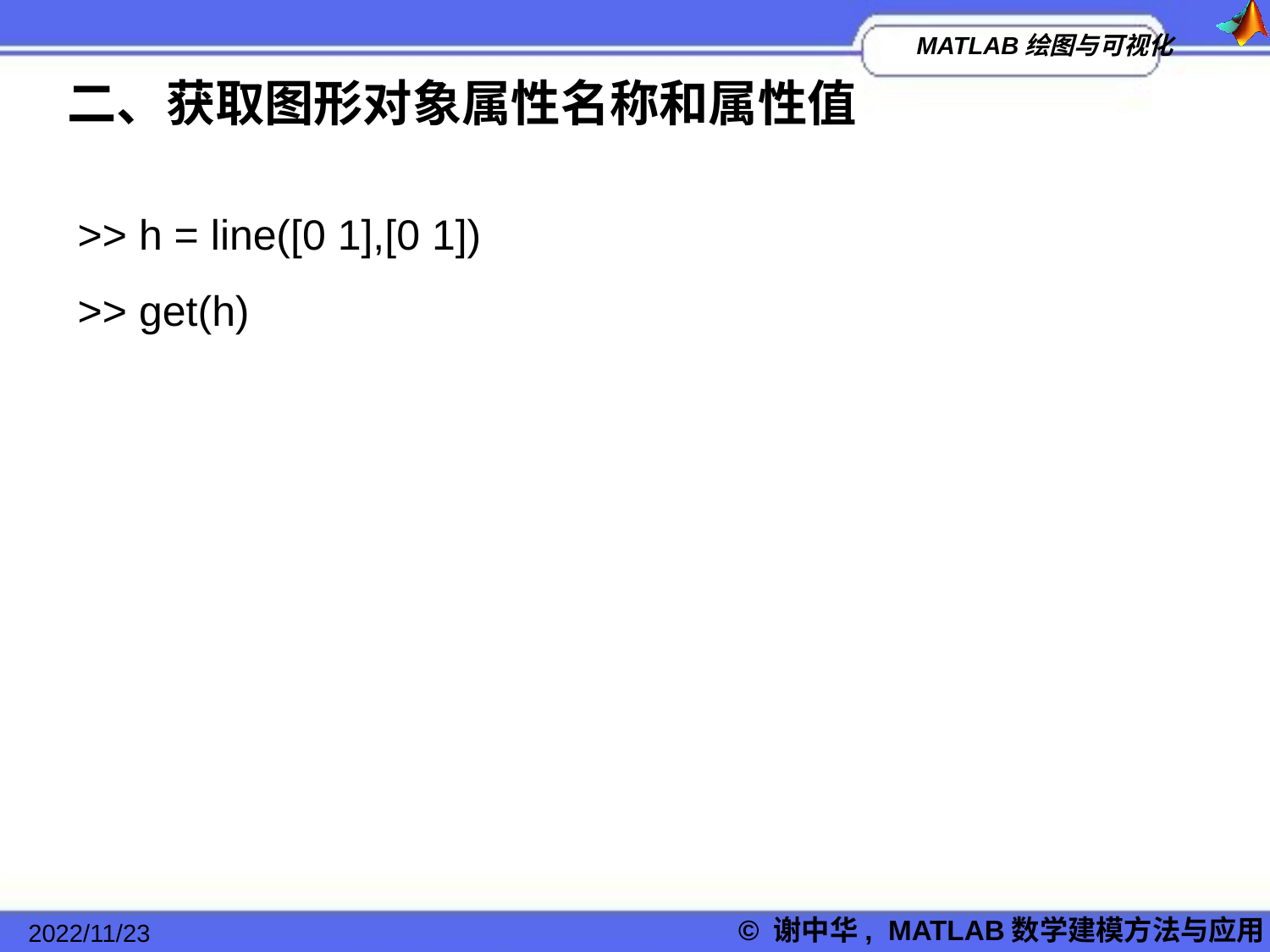

二、获取图形对象属性名称和属性值
>> h = line([0 1],[0 1])
>> get(h)
2022/11/23
© 谢中华,  MATLAB数学建模方法与应用